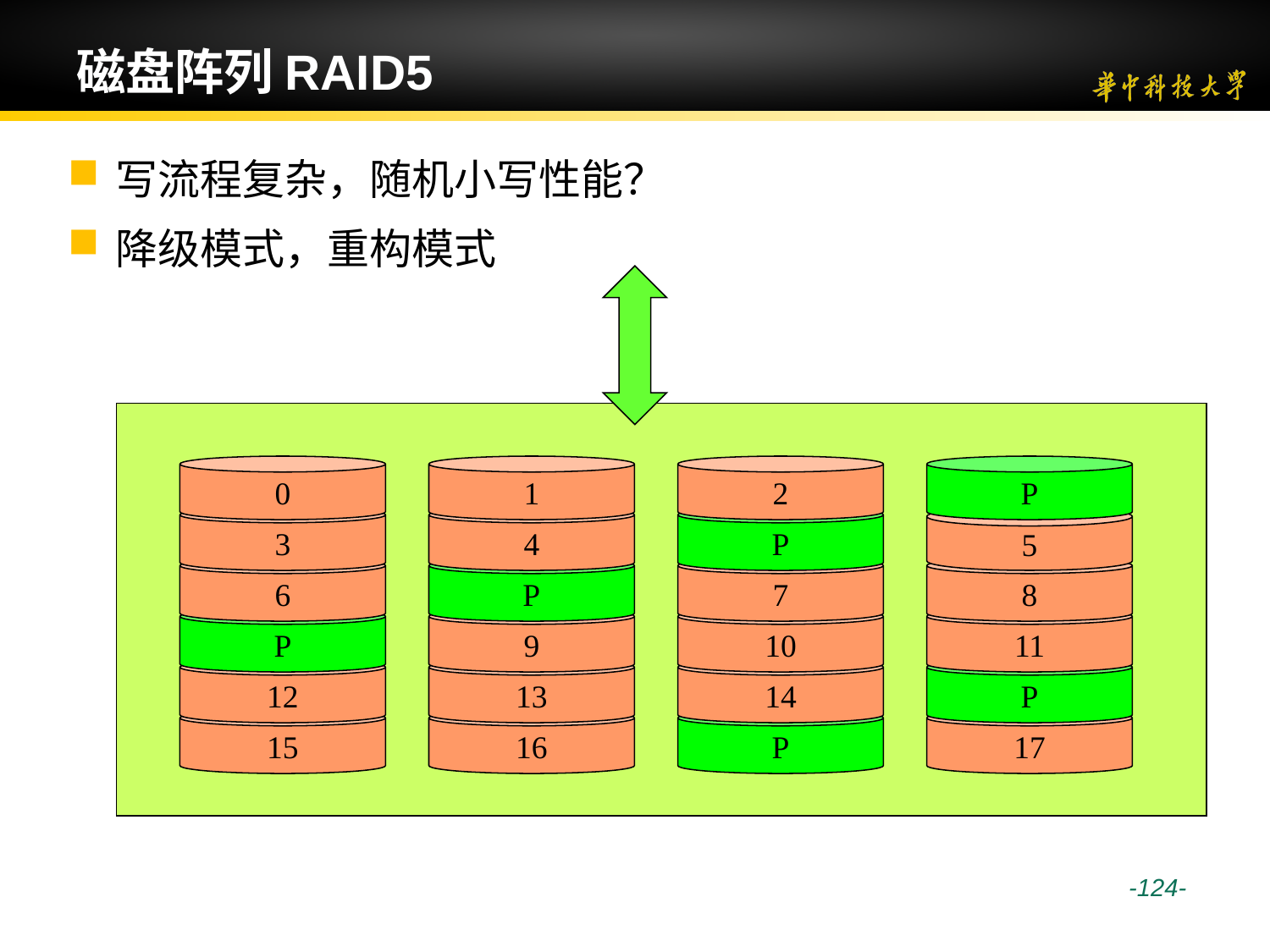

# 磁盘阵列RAID5
写流程复杂，随机小写性能？
降级模式，重构模式

0
1
4
P
9
13
16
2
P
7
10
14
P
P
3
5
6
8
P
11
12
P
15
17
 -124-